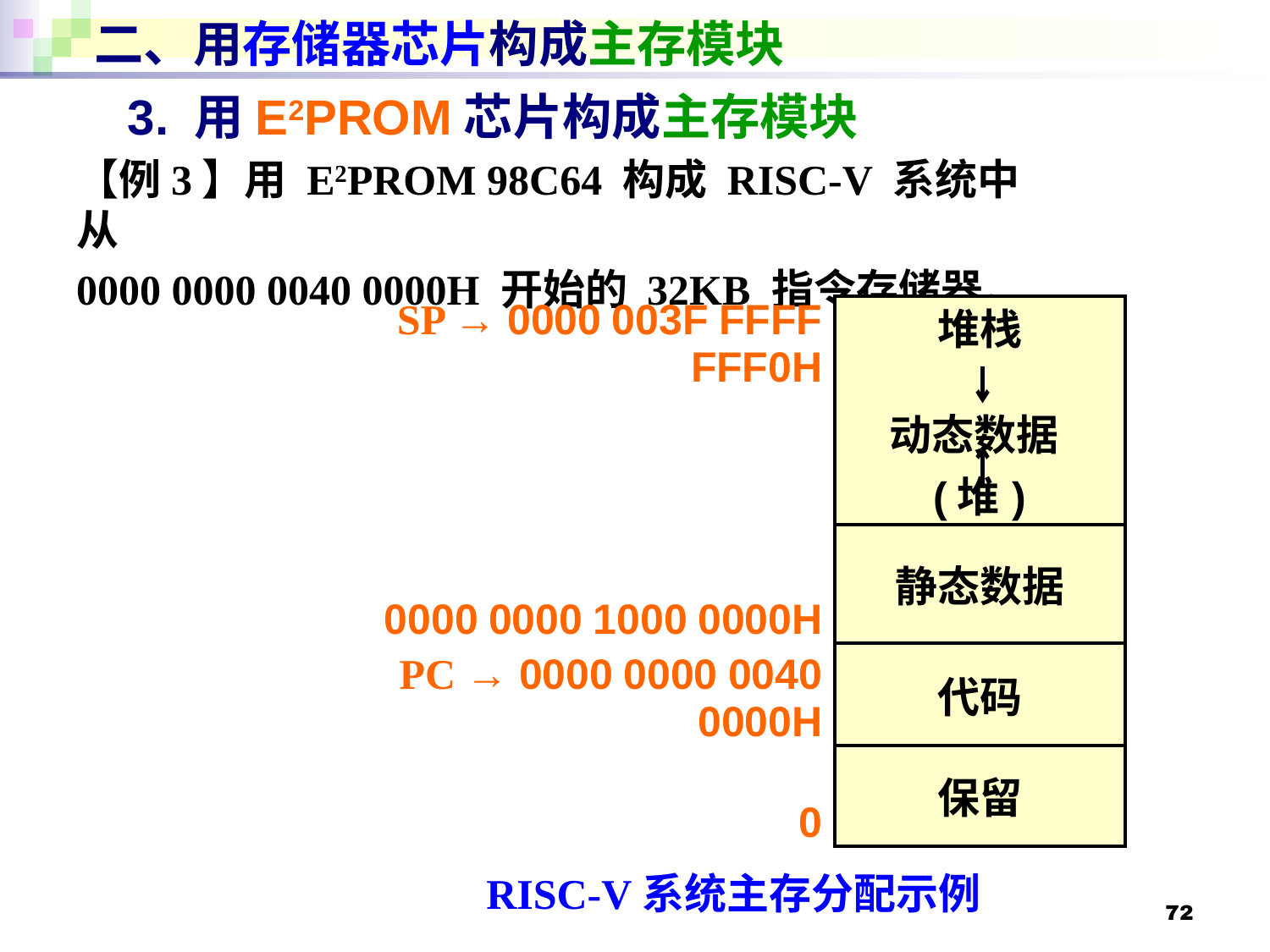

# 二、用存储器芯片构成主存模块
3. 用E2PROM芯片构成主存模块
【例3】用 E2PROM 98C64 构成 RISC-V 系统中从
0000 0000 0040 0000H 开始的 32KB 指令存储器。
| SP → 0000 003F FFFF FFF0H | 堆栈 |
| --- | --- |
|  | 动态数据(堆) |
| 0000 0000 1000 0000H | 静态数据 |
| PC → 0000 0000 0040 0000H | 代码 |
| 0 | 保留 |
RISC-V系统主存分配示例
72